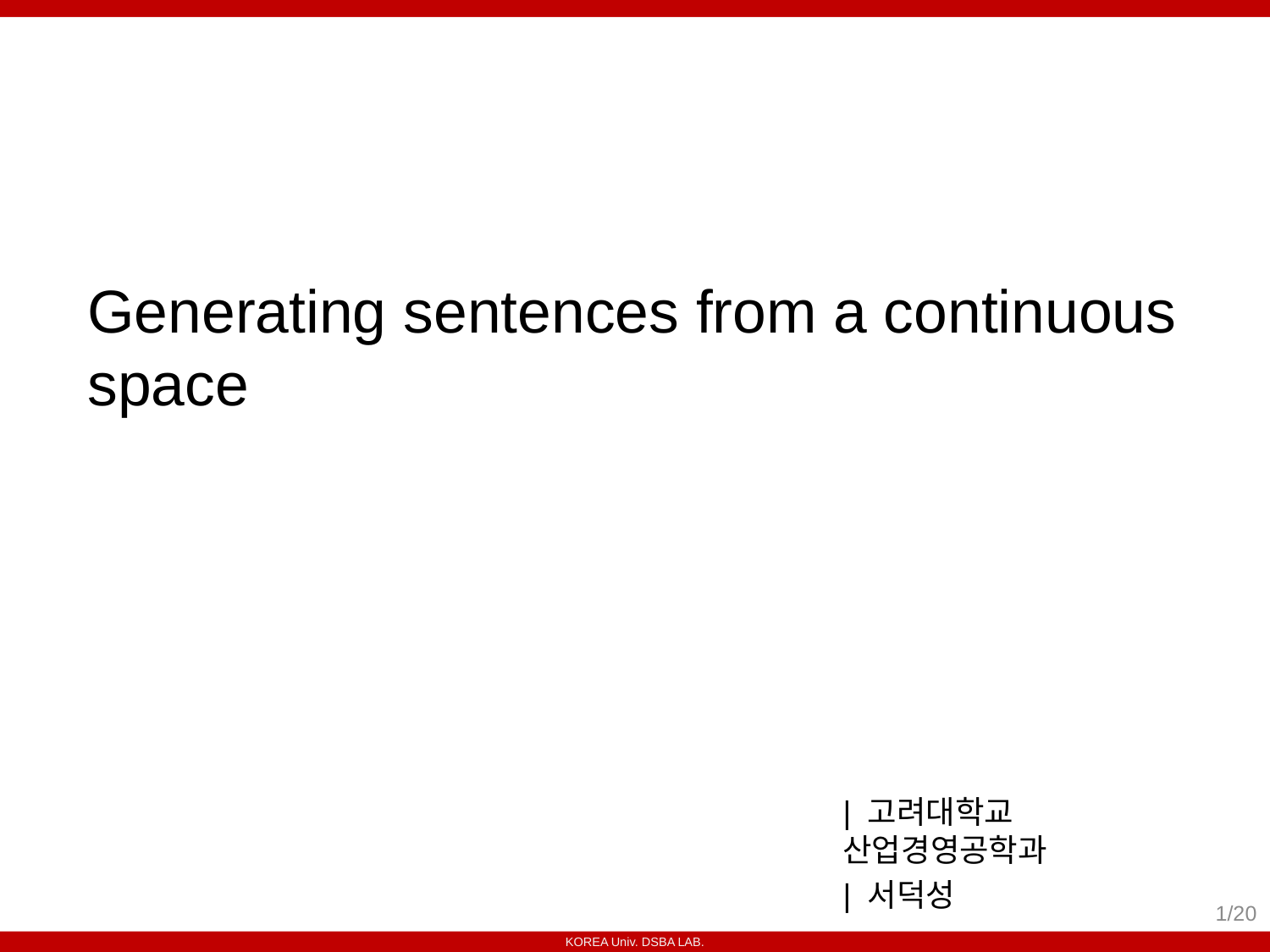

# Generating sentences from a continuous space
| 고려대학교 산업경영공학과
| 서덕성
1/20